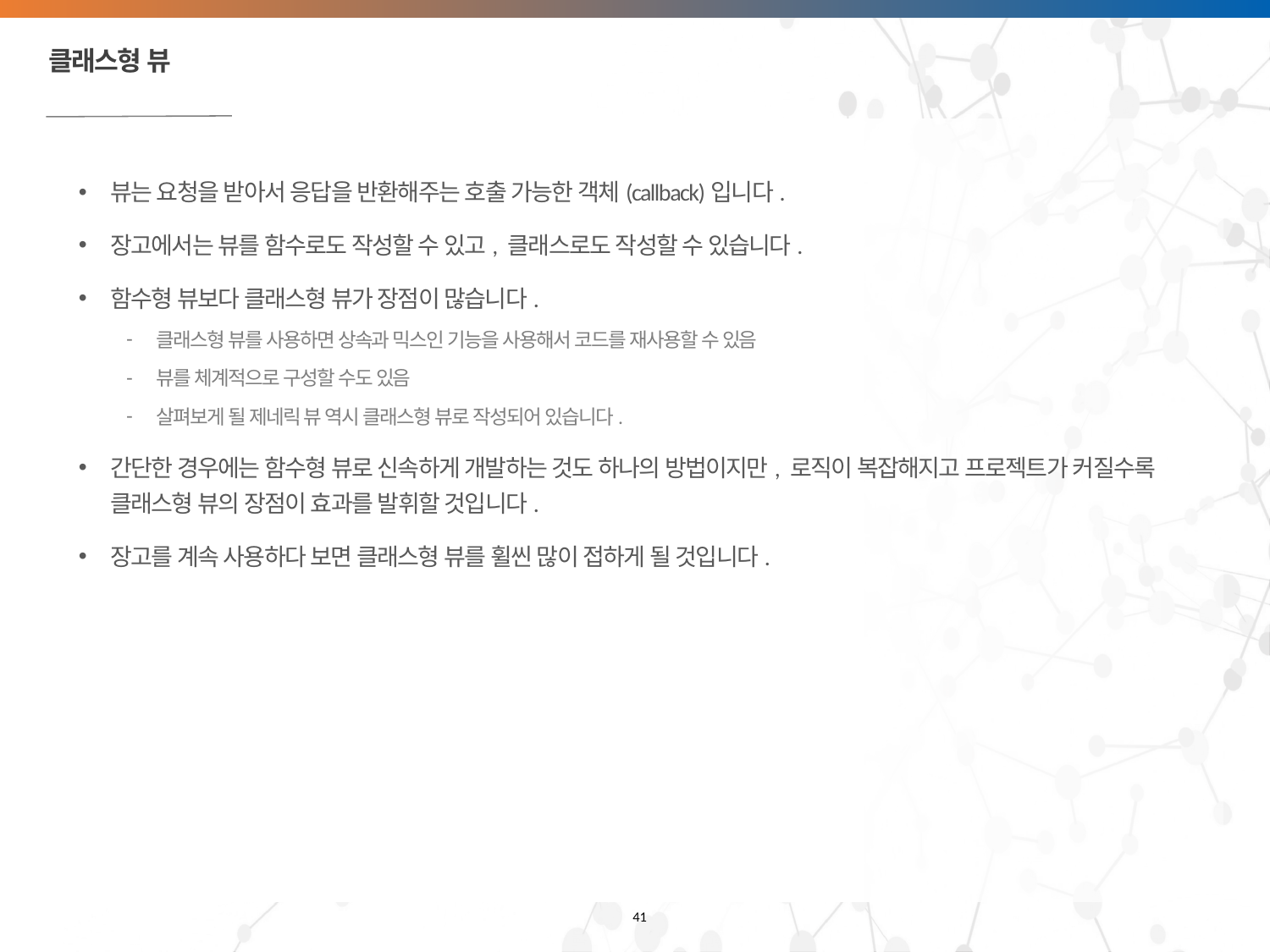

# 클래스형 뷰

뷰는 요청을 받아서 응답을 반환해주는 호출 가능한 객체(callback)입니다.
장고에서는 뷰를 함수로도 작성할 수 있고, 클래스로도 작성할 수 있습니다.
함수형 뷰보다 클래스형 뷰가 장점이 많습니다.
클래스형 뷰를 사용하면 상속과 믹스인 기능을 사용해서 코드를 재사용할 수 있음
뷰를 체계적으로 구성할 수도 있음
살펴보게 될 제네릭 뷰 역시 클래스형 뷰로 작성되어 있습니다.
간단한 경우에는 함수형 뷰로 신속하게 개발하는 것도 하나의 방법이지만, 로직이 복잡해지고 프로젝트가 커질수록 클래스형 뷰의 장점이 효과를 발휘할 것입니다.
장고를 계속 사용하다 보면 클래스형 뷰를 휠씬 많이 접하게 될 것입니다.
41